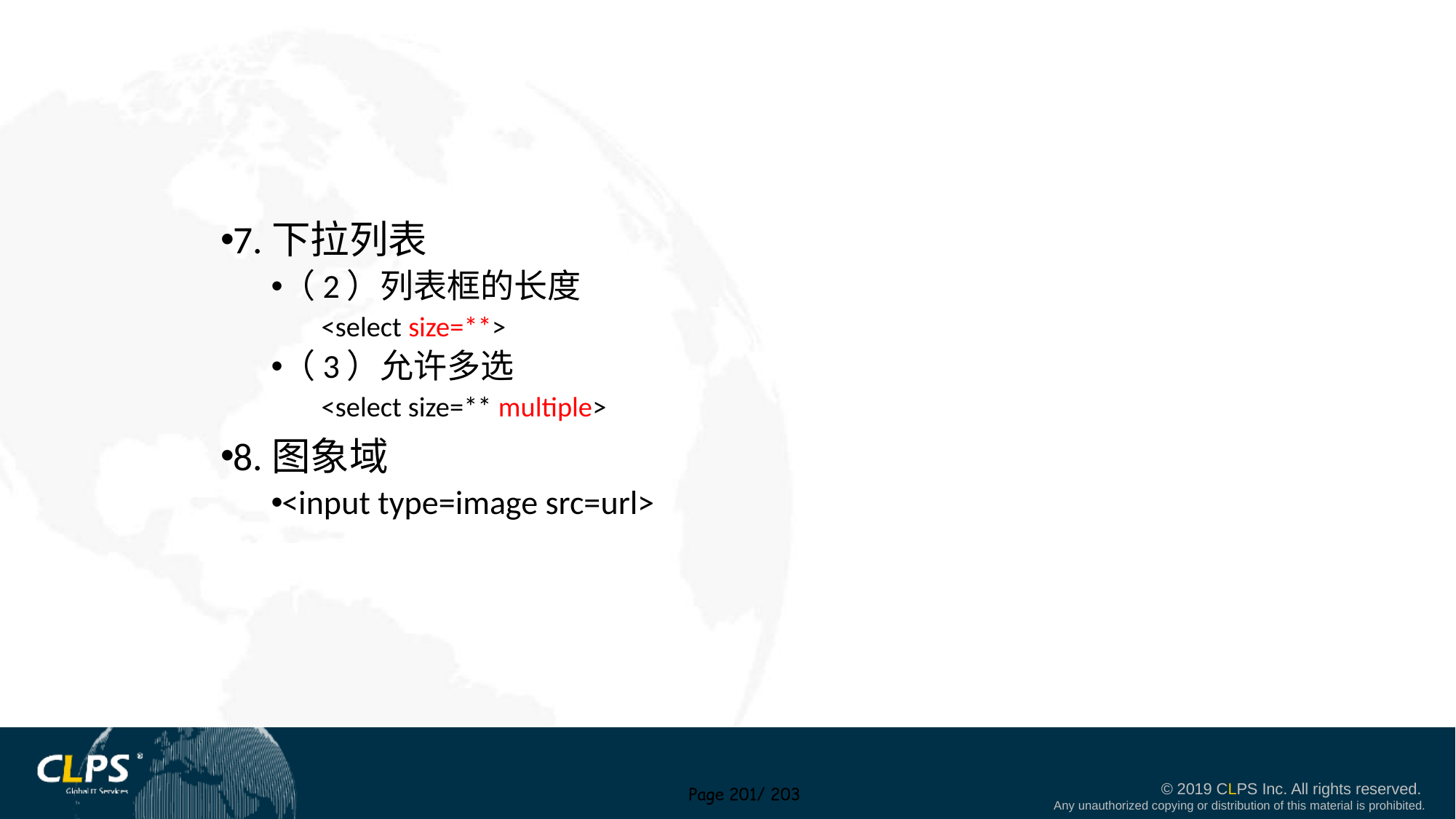

7.下拉列表
（2）列表框的长度
<select size=**>
（3）允许多选
<select size=** multiple>
8.图象域
<input type=image src=url>

Page 201/ 203